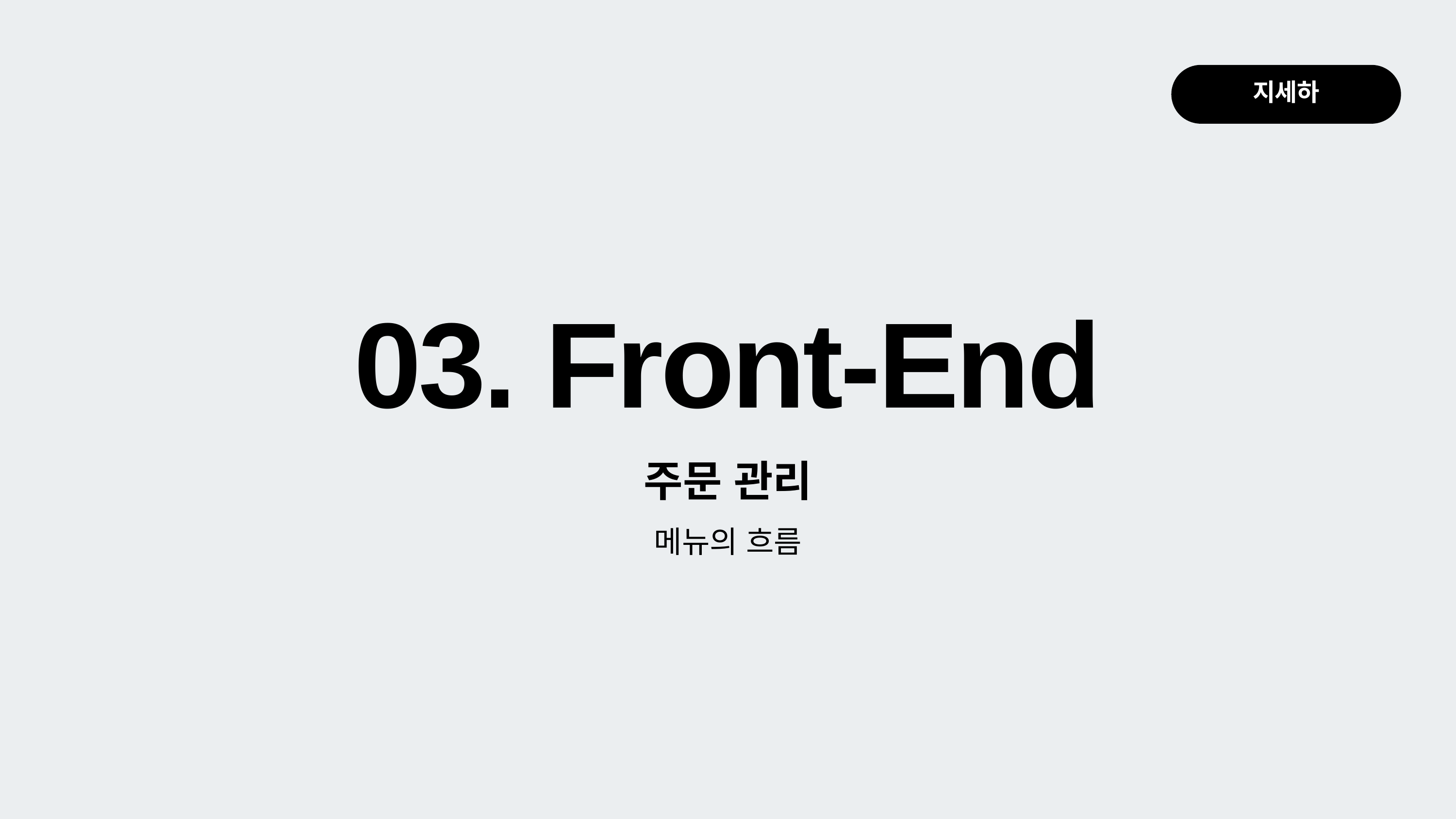

지세하
03. Front-End
주문 관리
메뉴의 흐름